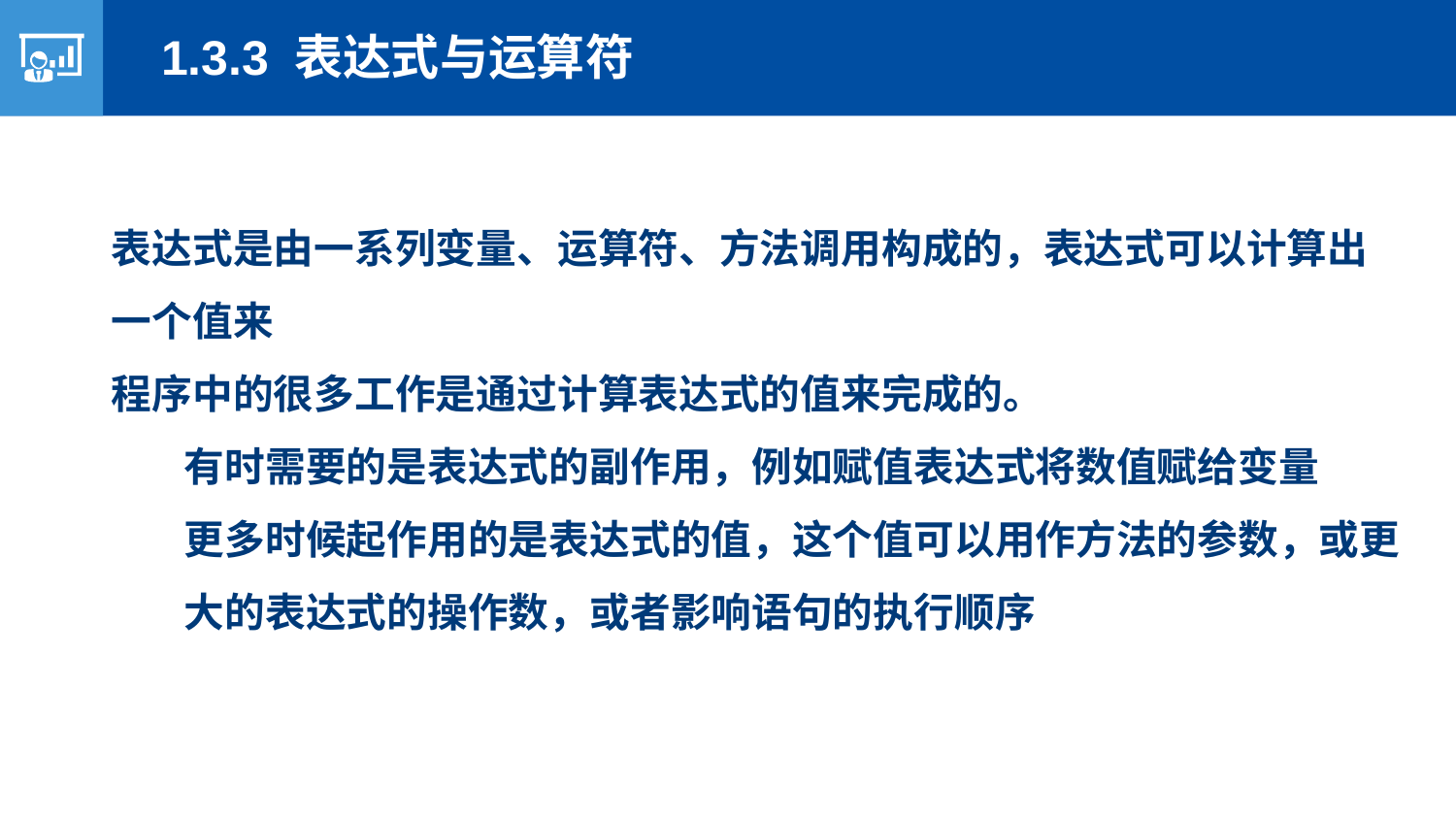

1.3.3 表达式与运算符
表达式是由一系列变量、运算符、方法调用构成的，表达式可以计算出一个值来
程序中的很多工作是通过计算表达式的值来完成的。
有时需要的是表达式的副作用，例如赋值表达式将数值赋给变量
更多时候起作用的是表达式的值，这个值可以用作方法的参数，或更大的表达式的操作数，或者影响语句的执行顺序